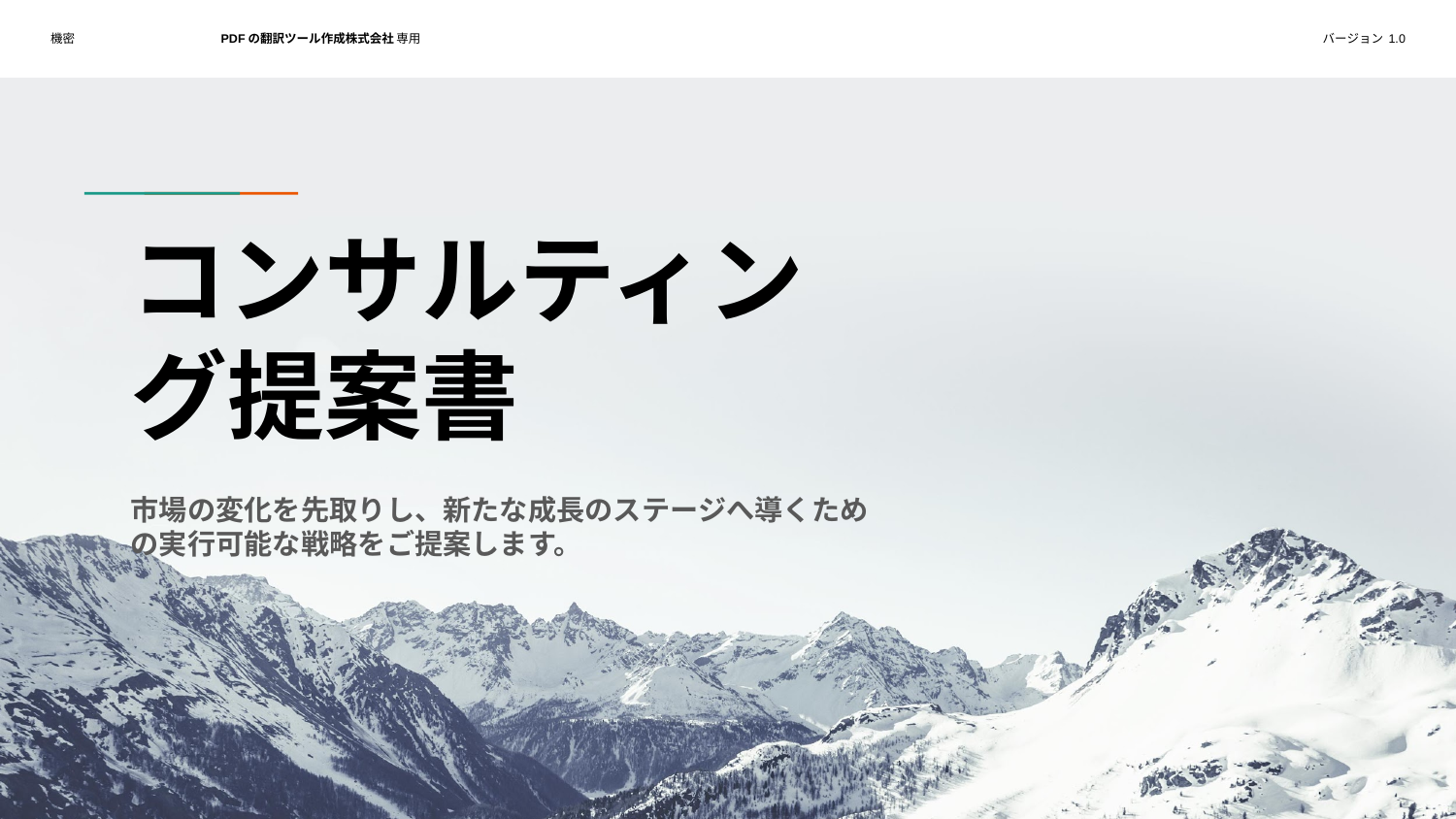

# コンサルティング提案書
市場の変化を先取りし、新たな成長のステージへ導くための実行可能な戦略をご提案します。